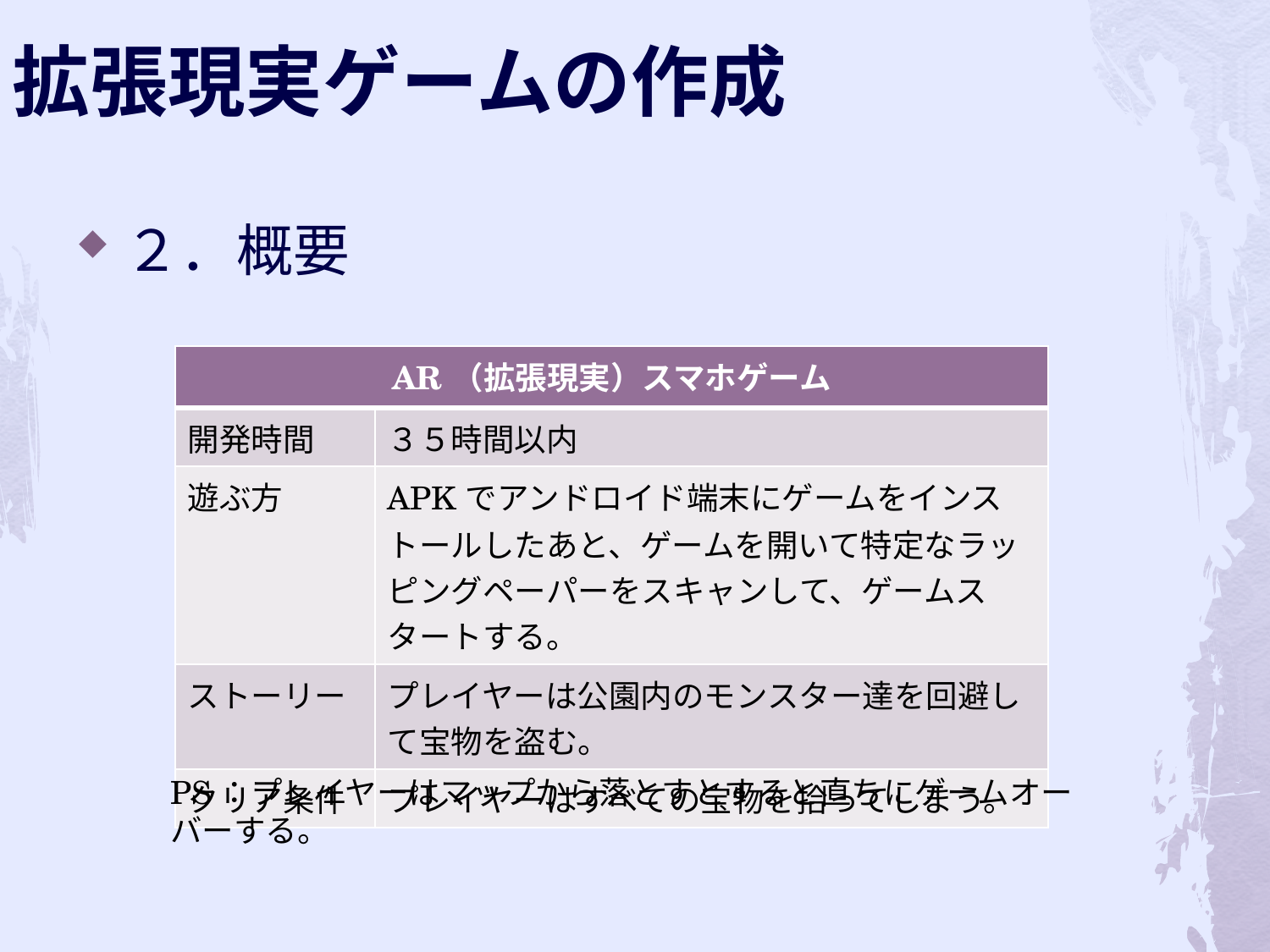

拡張現実ゲームの作成
２．概要

| AR（拡張現実）スマホゲーム |  |
| --- | --- |
| 開発時間 | ３５時間以内 |
| 遊ぶ方 | APKでアンドロイド端末にゲームをインストールしたあと、ゲームを開いて特定なラッピングペーパーをスキャンして、ゲームスタートする。 |
| ストーリー | プレイヤーは公園内のモンスター達を回避して宝物を盗む。 |
| クリア条件 | プレイヤーはすべての宝物を拾ってしまう。 |
PS：プレイヤーはマップから落とすとすると直ちにゲームオーバーする。